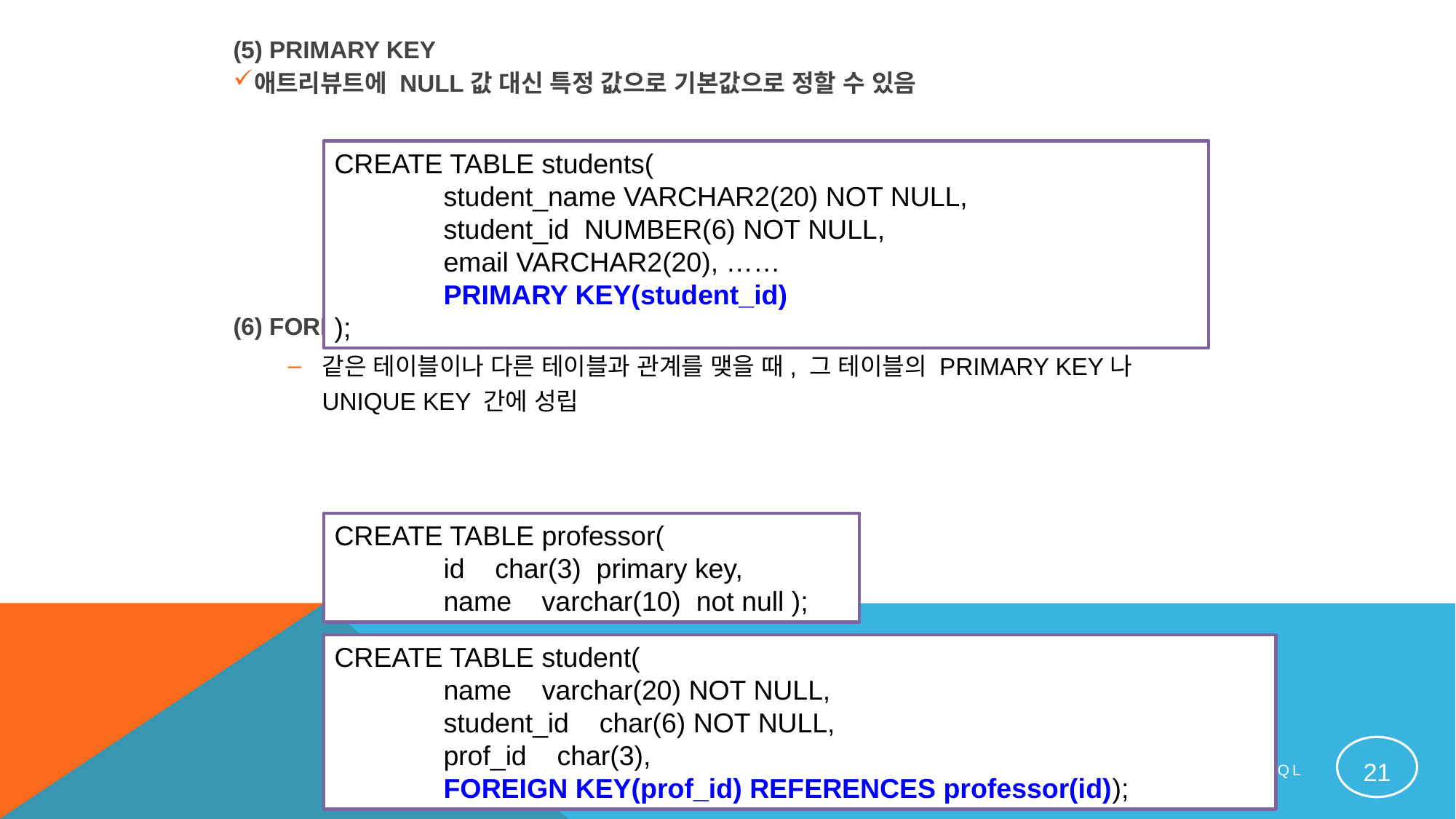

(5) PRIMARY KEY
애트리뷰트에 NULL값 대신 특정 값으로 기본값으로 정할 수 있음

(6) FOREIGN KEY
같은 테이블이나 다른 테이블과 관계를 맺을 때, 그 테이블의 PRIMARY KEY나 UNIQUE KEY 간에 성립
CREATE TABLE students(
	student_name VARCHAR2(20) NOT NULL,
	student_id  NUMBER(6) NOT NULL,
	email VARCHAR2(20), ……
	PRIMARY KEY(student_id)
);
CREATE TABLE professor(
	id    char(3)  primary key,
	name    varchar(10)  not null );
CREATE TABLE student(
	name    varchar(20) NOT NULL,
	student_id    char(6) NOT NULL,
	prof_id    char(3),
	FOREIGN KEY(prof_id) REFERENCES professor(id));
21
4장. 관계 대수와 SQL